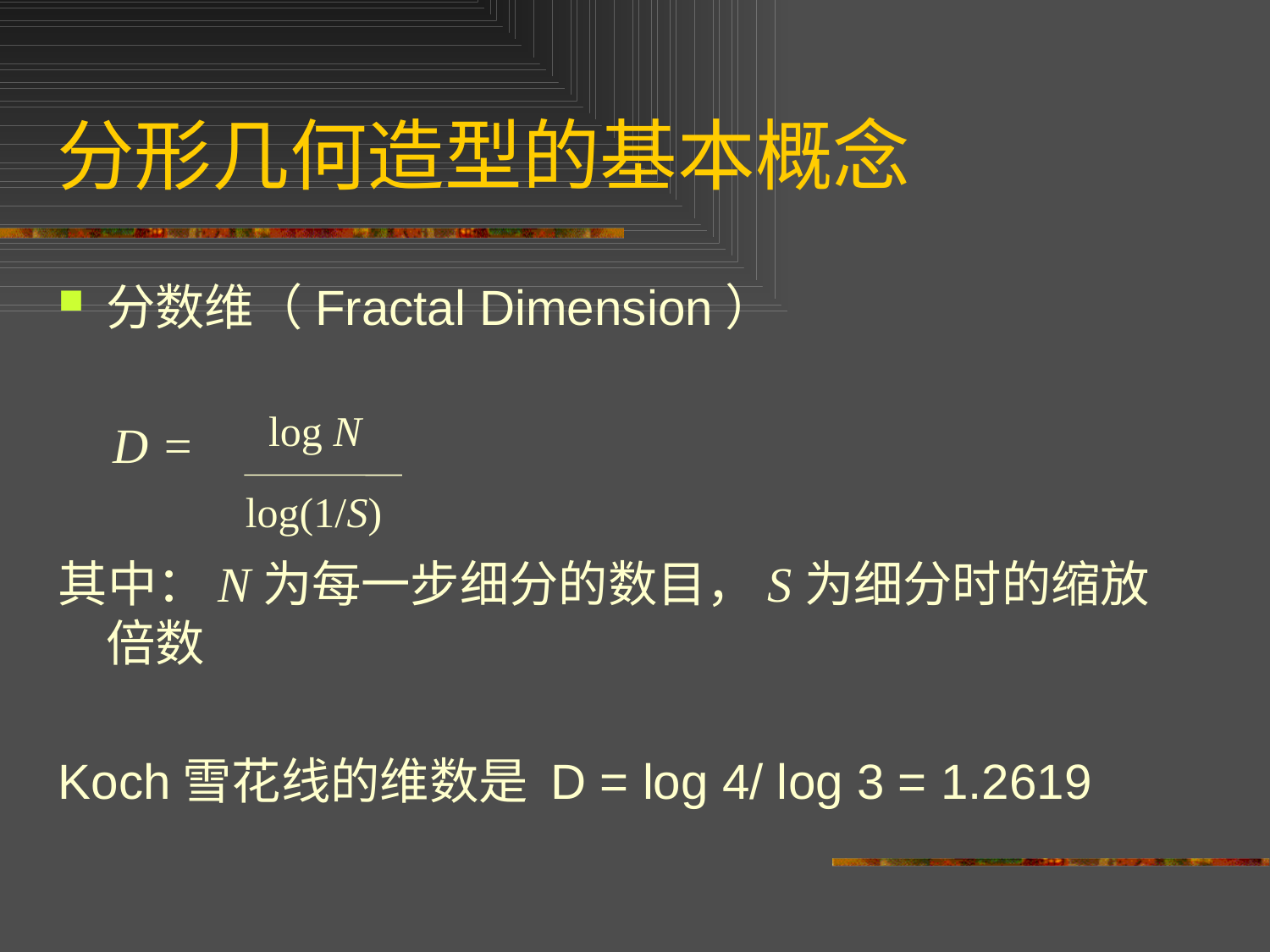

# 分形几何造型的基本概念
分数维（Fractal Dimension）

    D =

其中：N为每一步细分的数目，S为细分时的缩放倍数

Koch雪花线的维数是 D = log 4/ log 3 = 1.2619
log N

log(1/S)